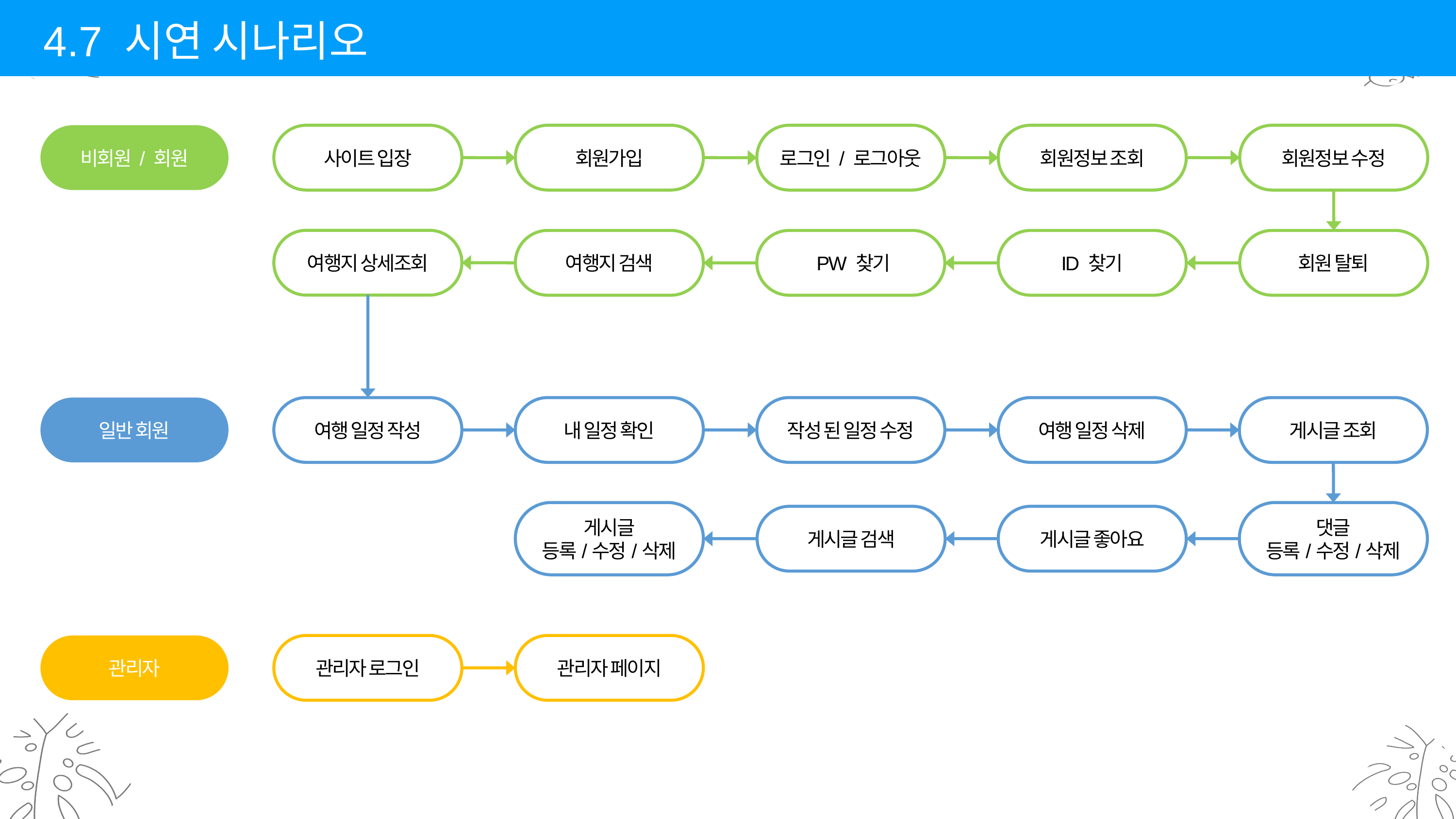

4.7 시연 시나리오

비회원 / 회원

사이트 입장

회원가입

로그인 / 로그아웃

회원정보 조회

회원정보 수정

여행지 상세조회

여행지 검색

 PW 찾기

ID 찾기

회원 탈퇴

일반 회원

여행 일정 작성

내 일정 확인

작성 된 일정 수정

여행 일정 삭제

게시글 조회

게시글
등록/수정/삭제

댓글
등록/수정/삭제

게시글 검색

게시글 좋아요

관리자

관리자 로그인

관리자 페이지